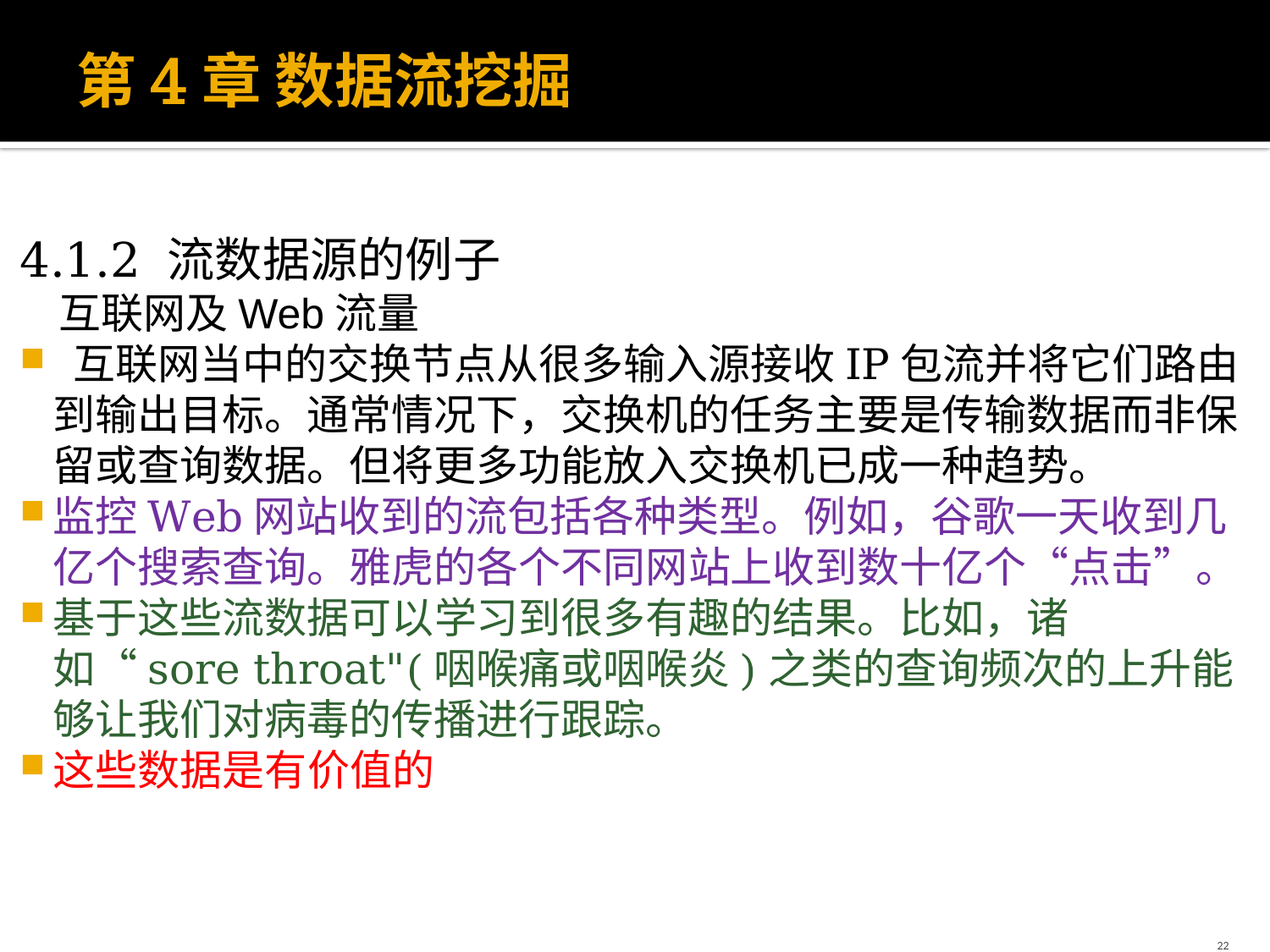

# 第4章 数据流挖掘
4.1.2 流数据源的例子
   互联网及Web流量
 互联网当中的交换节点从很多输入源接收IP包流并将它们路由到输出目标。通常情况下，交换机的任务主要是传输数据而非保留或查询数据。但将更多功能放入交换机已成一种趋势。
监控Web网站收到的流包括各种类型。例如，谷歌一天收到几亿个搜索查询。雅虎的各个不同网站上收到数十亿个“点击”。
基于这些流数据可以学习到很多有趣的结果。比如，诸如“sore throat"(咽喉痛或咽喉炎)之类的查询频次的上升能够让我们对病毒的传播进行跟踪。
这些数据是有价值的
22